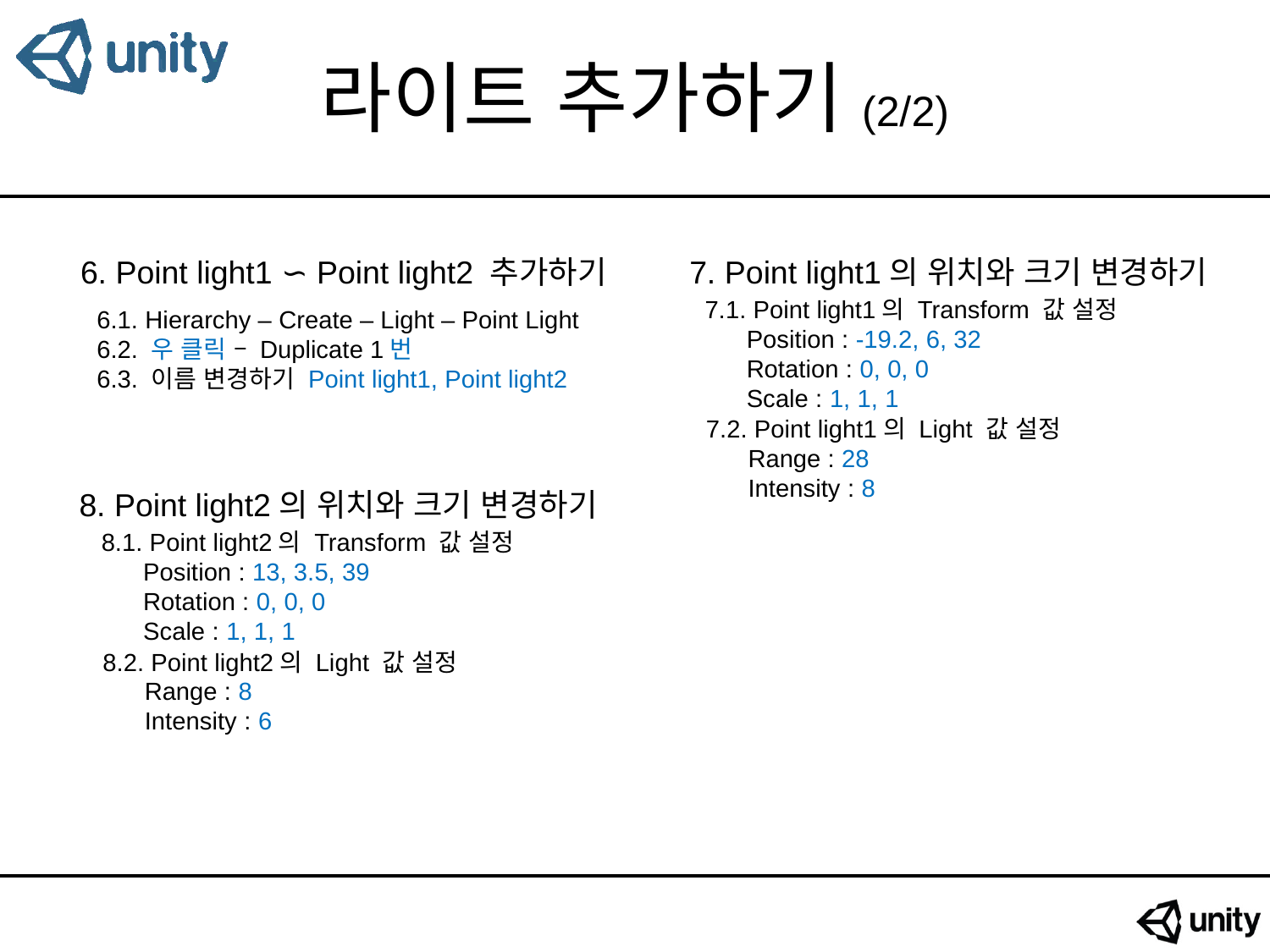

# 라이트 추가하기(2/2)
6. Point light1 ∽ Point light2 추가하기
7. Point light1의 위치와 크기 변경하기
7.1. Point light1의 Transform 값 설정
      Position : -19.2, 6, 32
      Rotation : 0, 0, 0
      Scale : 1, 1, 1
6.1. Hierarchy – Create – Light – Point Light
6.2. 우 클릭 – Duplicate 1번
6.3. 이름 변경하기 Point light1, Point light2
7.2. Point light1의 Light 값 설정
      Range : 28
      Intensity : 8
8. Point light2의 위치와 크기 변경하기
8.1. Point light2의 Transform 값 설정
      Position : 13, 3.5, 39
      Rotation : 0, 0, 0
      Scale : 1, 1, 1
8.2. Point light2의 Light 값 설정
      Range : 8
      Intensity : 6